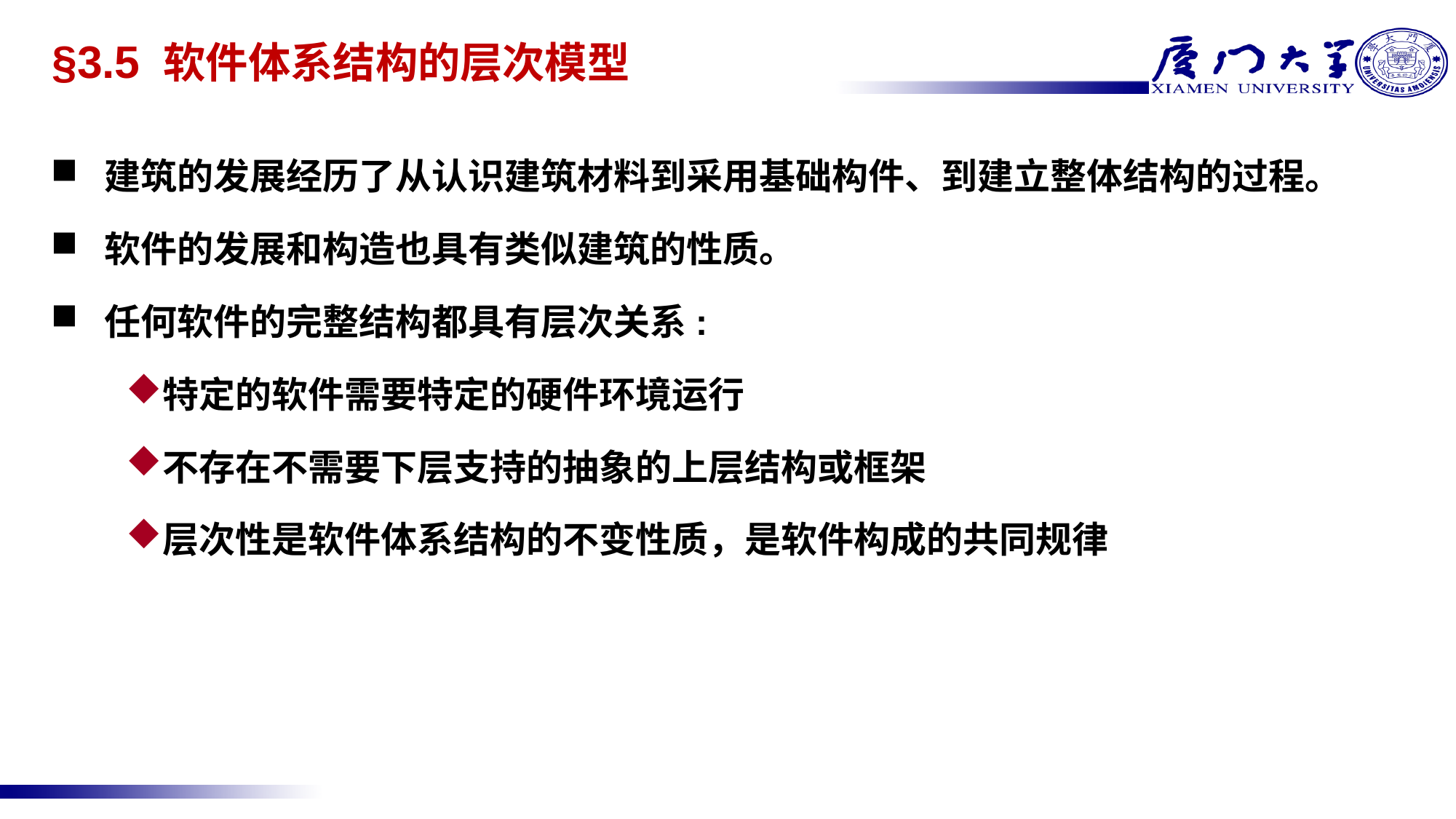

# §3.5 软件体系结构的层次模型
建筑的发展经历了从认识建筑材料到采用基础构件、到建立整体结构的过程。
软件的发展和构造也具有类似建筑的性质。
任何软件的完整结构都具有层次关系:
特定的软件需要特定的硬件环境运行
不存在不需要下层支持的抽象的上层结构或框架
层次性是软件体系结构的不变性质，是软件构成的共同规律